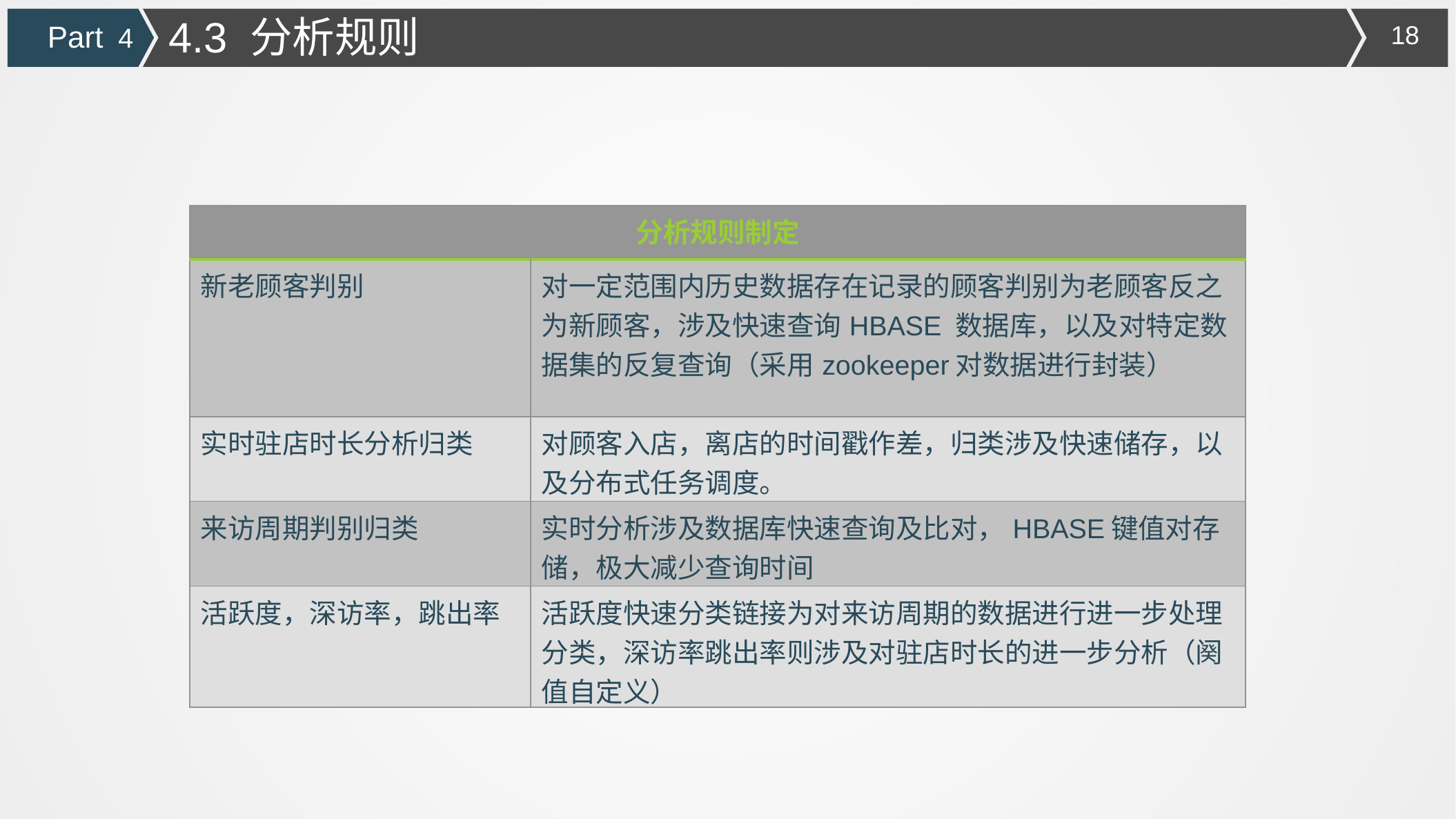

4.3 分析规则
Part  4
| 分析规则制定 |  |
| --- | --- |
| 新老顾客判别 | 对一定范围内历史数据存在记录的顾客判别为老顾客反之为新顾客，涉及快速查询HBASE 数据库，以及对特定数据集的反复查询（采用zookeeper对数据进行封装） |
| 实时驻店时长分析归类 | 对顾客入店，离店的时间戳作差，归类涉及快速储存，以及分布式任务调度。 |
| 来访周期判别归类 | 实时分析涉及数据库快速查询及比对，HBASE键值对存储，极大减少查询时间 |
| 活跃度，深访率，跳出率 | 活跃度快速分类链接为对来访周期的数据进行进一步处理分类，深访率跳出率则涉及对驻店时长的进一步分析（阕值自定义） |